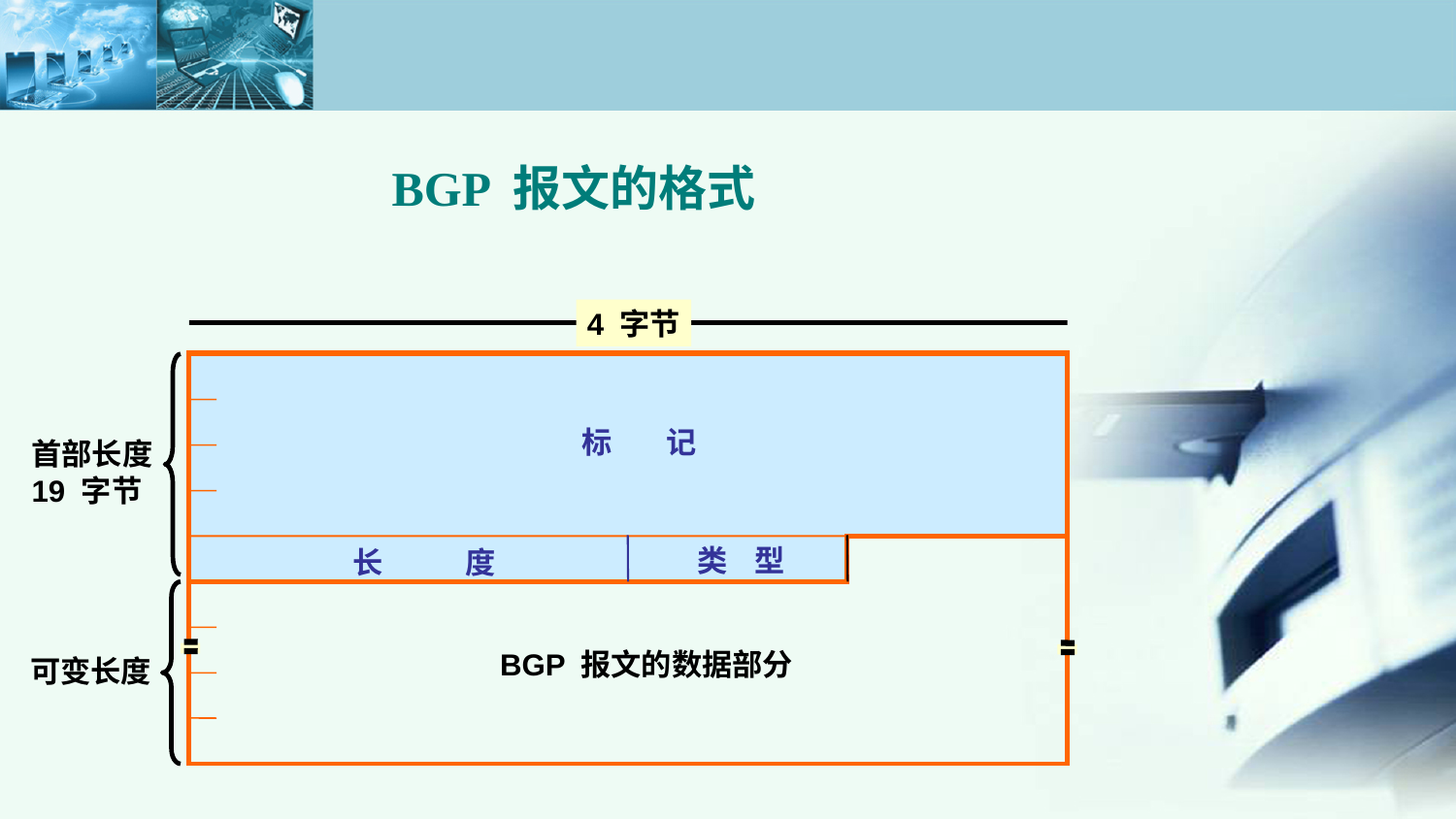

BGP 报文的格式
4 字节

标        记
首部长度
19 字节

类    型
长            度

BGP 报文的数据部分

可变长度